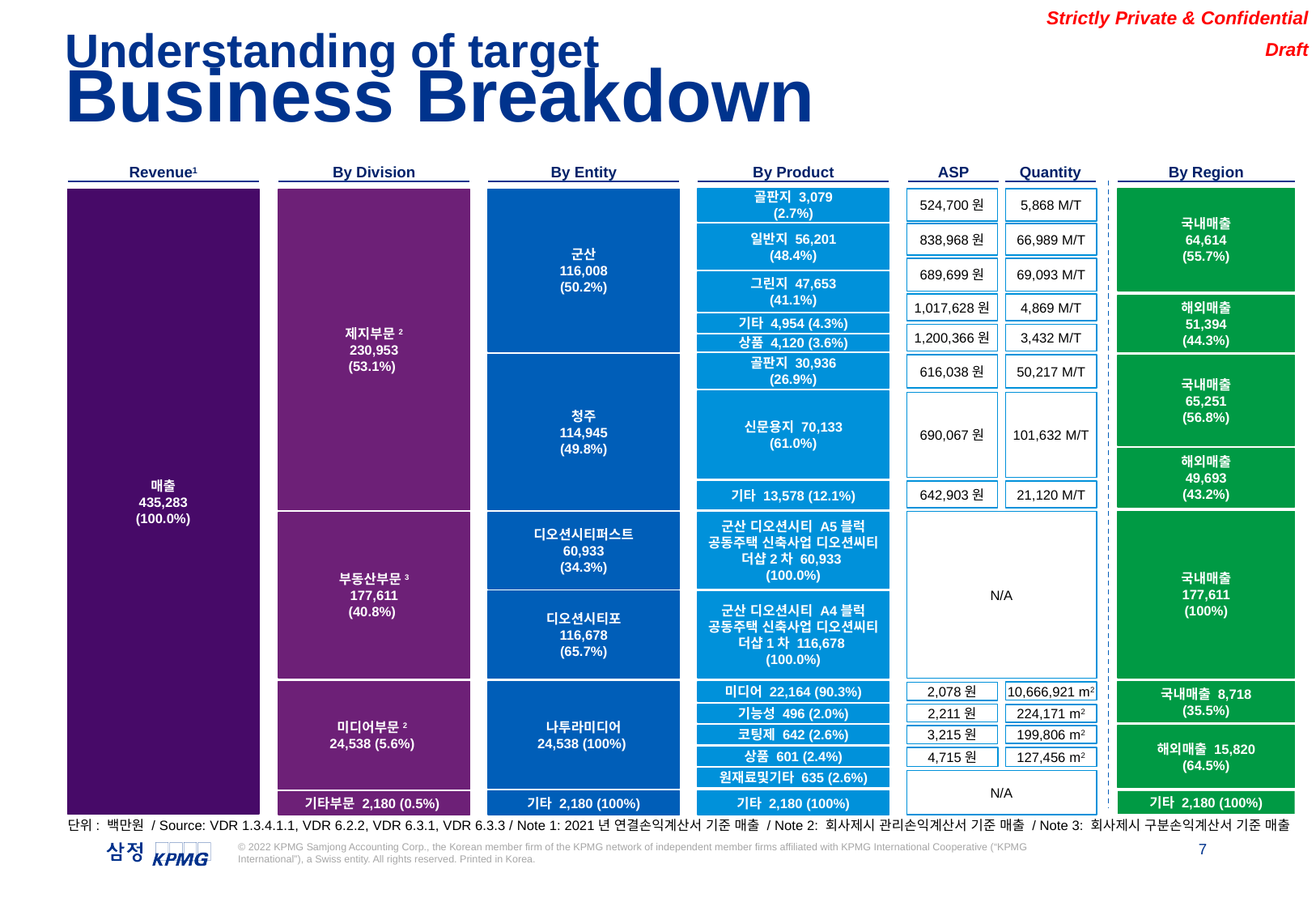

Understanding of target
Business Breakdown
Revenue1
By Division
By Entity
By Product
ASP
Quantity
By Region
5,868 M/T
골판지 3,079
(2.7%)
524,700원
국내매출
64,614
(55.7%)
매출
435,283
(100.0%)
군산
116,008
(50.2%)
제지부문2
230,953
(53.1%)
838,968원
66,989 M/T
일반지 56,201
(48.4%)
689,699원
69,093 M/T
그린지 47,653
(41.1%)
1,017,628원
4,869 M/T
해외매출
51,394
(44.3%)
기타 4,954 (4.3%)
1,200,366원
3,432 M/T
상품 4,120 (3.6%)
골판지 30,936
(26.9%)
청주
114,945
(49.8%)
616,038원
50,217 M/T
국내매출
65,251
(56.8%)
신문용지 70,133
(61.0%)
690,067원
101,632 M/T
해외매출
49,693
(43.2%)
642,903원
21,120 M/T
기타 13,578 (12.1%)
N/A
국내매출
177,611
(100%)
디오션시티퍼스트
60,933
(34.3%)
군산 디오션시티 A5블럭 공동주택 신축사업 디오션씨티 더샵2차 60,933
(100.0%)
부동산부문3
177,611
(40.8%)
디오션시티포
116,678
(65.7%)
군산 디오션시티 A4블럭 공동주택 신축사업 디오션씨티 더샵1차 116,678
(100.0%)
미디어부문2
24,538 (5.6%)
국내매출 8,718
(35.5%)
10,666,921 m2
나투라미디어
24,538 (100%)
미디어 22,164 (90.3%)
2,078원
2,211원
224,171 m2
기능성 496 (2.0%)
3,215원
코팅제 642 (2.6%)
해외매출 15,820
(64.5%)
199,806 m2
상품 601 (2.4%)
127,456 m2
4,715원
원재료및기타 635 (2.6%)
N/A
기타 2,180 (100%)
기타 2,180 (100%)
기타 2,180 (100%)
기타부문 2,180 (0.5%)
단위: 백만원 / Source: VDR 1.3.4.1.1, VDR 6.2.2, VDR 6.3.1, VDR 6.3.3 / Note 1: 2021년 연결손익계산서 기준 매출 / Note 2: 회사제시 관리손익계산서 기준 매출 / Note 3: 회사제시 구분손익계산서 기준 매출